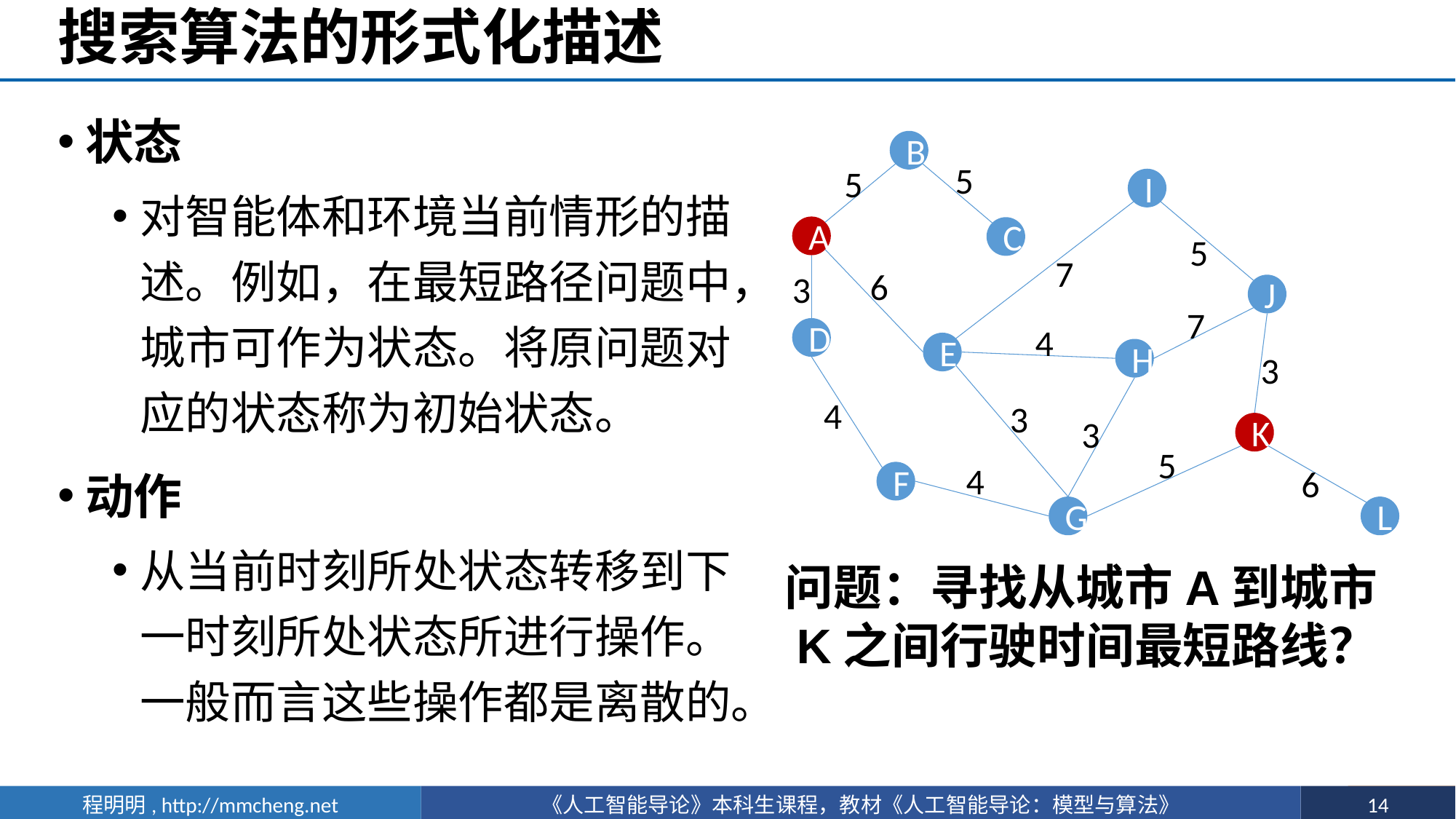

# 搜索算法的形式化描述
状态
对智能体和环境当前情形的描述。例如，在最短路径问题中，城市可作为状态。将原问题对应的状态称为初始状态。
动作
从当前时刻所处状态转移到下一时刻所处状态所进行操作。一般而言这些操作都是离散的。

B
5
5
I
A
C
5
7
6
3
J
7
4
D
E
H
3
4
3
3
K
5
4
6
F
G
L
问题：寻找从城市A到城市K之间行驶时间最短路线？